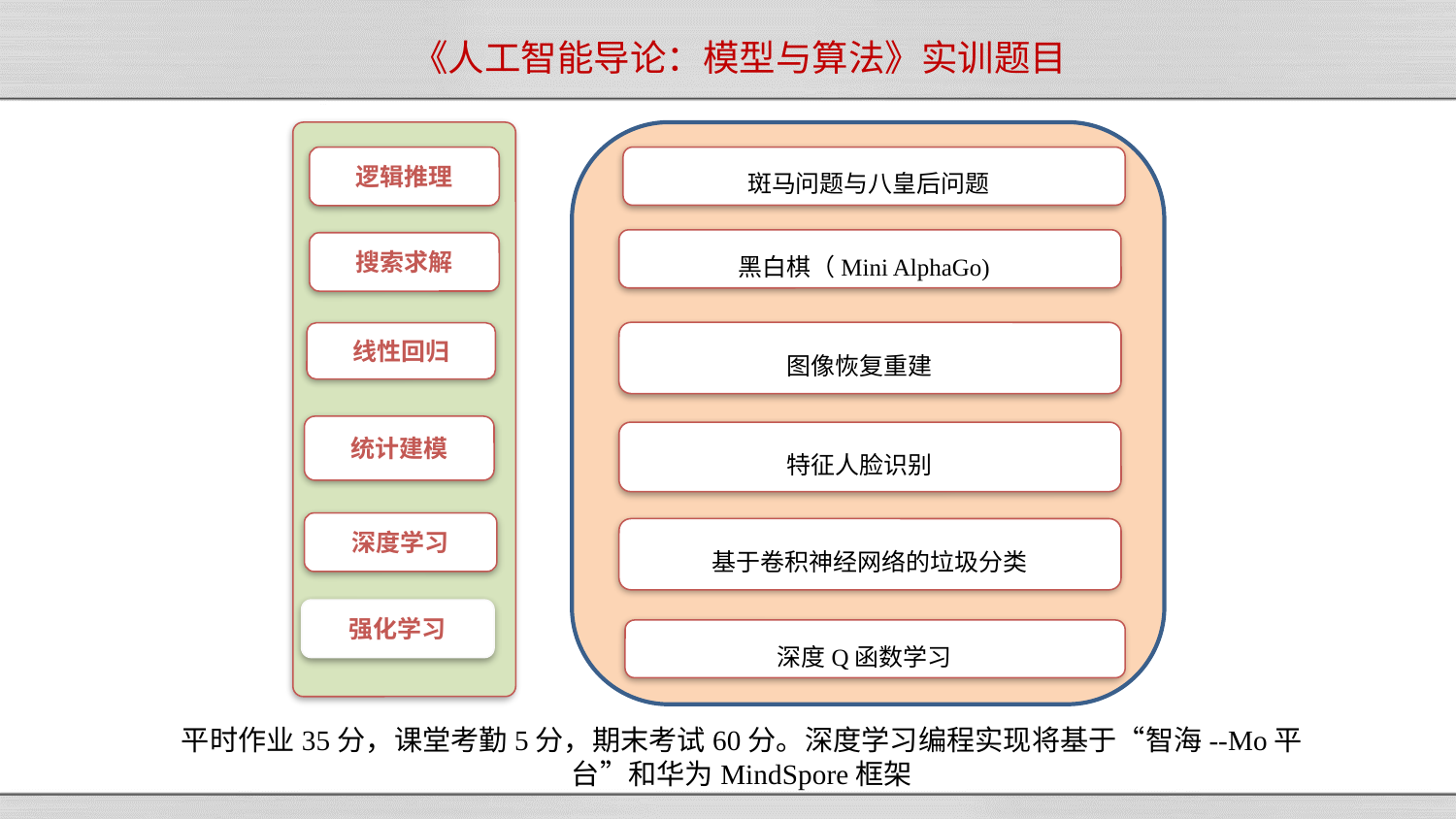

《人工智能导论：模型与算法》实训题目

逻辑推理
斑马问题与八皇后问题
黑白棋（Mini AlphaGo)
图像恢复重建
特征人脸识别
基于卷积神经网络的垃圾分类
深度Q函数学习
搜索求解
线性回归
统计建模
深度学习
强化学习
平时作业35分，课堂考勤5分，期末考试60分。深度学习编程实现将基于“智海--Mo平台”和华为MindSpore框架